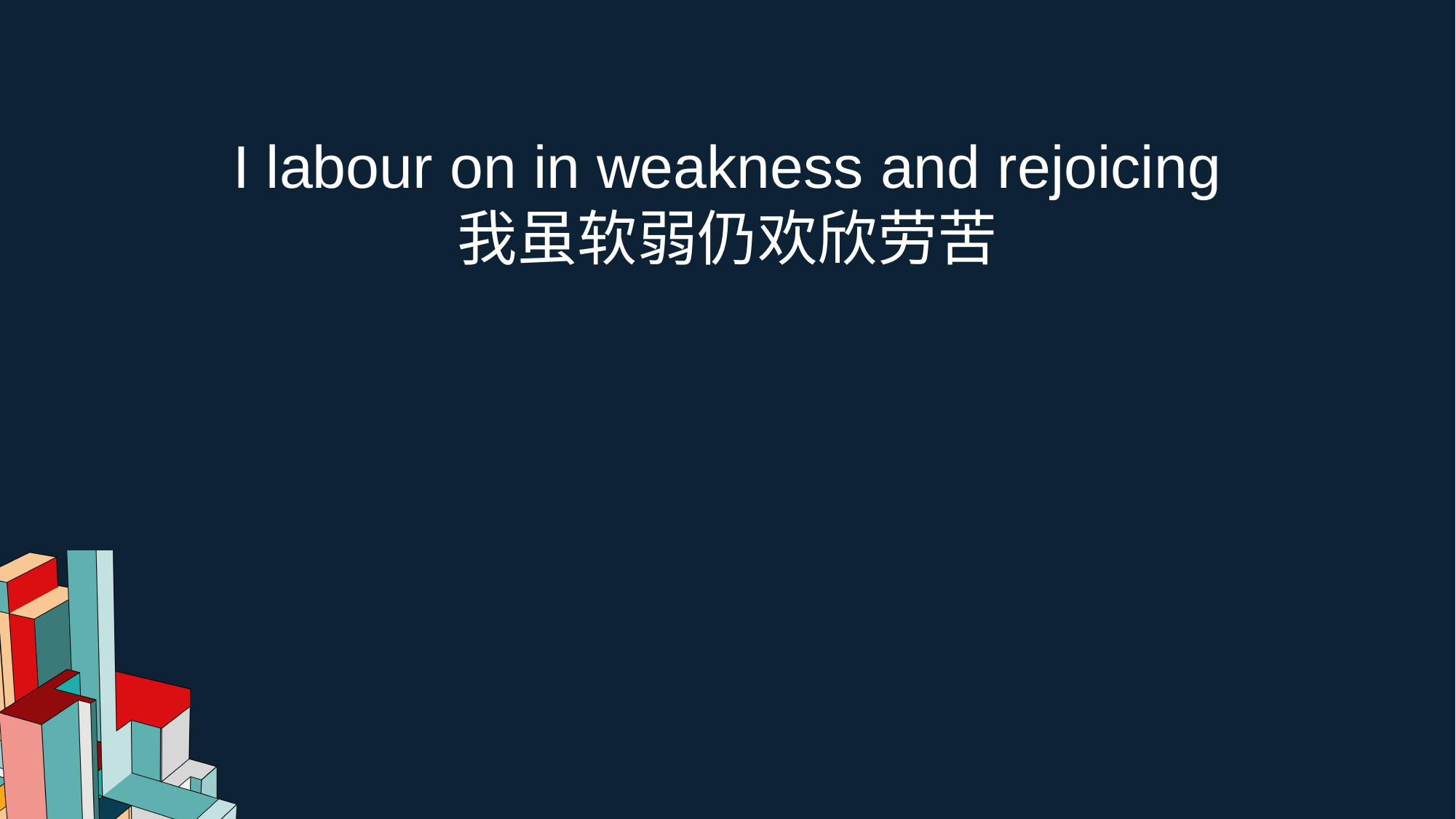

I labour on in weakness and rejoicing
我虽软弱仍欢欣劳苦